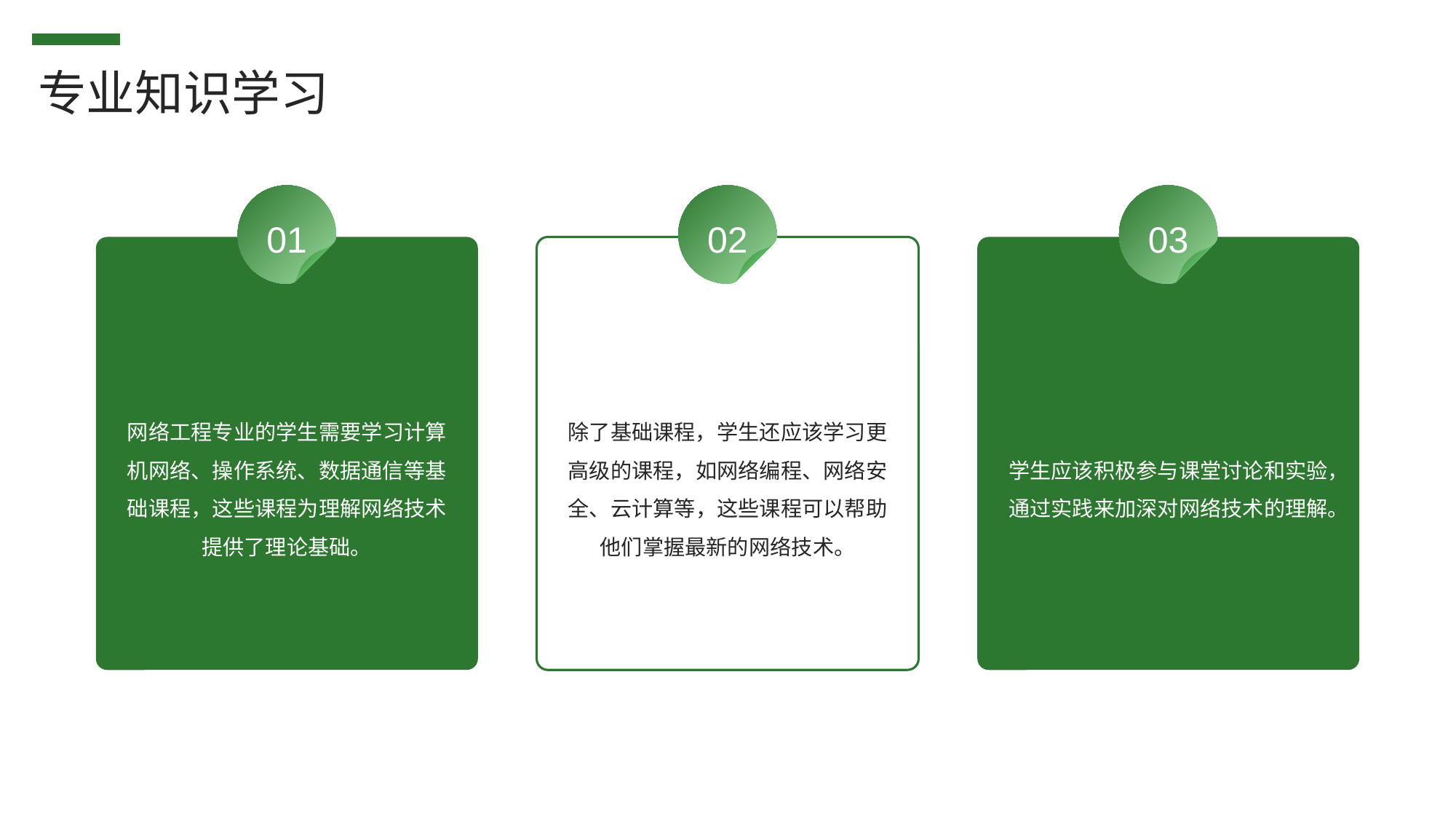

专业知识学习

01
02
03

除了基础课程，学生还应该学习更高级的课程，如网络编程、网络安全、云计算等，这些课程可以帮助他们掌握最新的网络技术。
网络工程专业的学生需要学习计算机网络、操作系统、数据通信等基础课程，这些课程为理解网络技术提供了理论基础。
学生应该积极参与课堂讨论和实验，通过实践来加深对网络技术的理解。